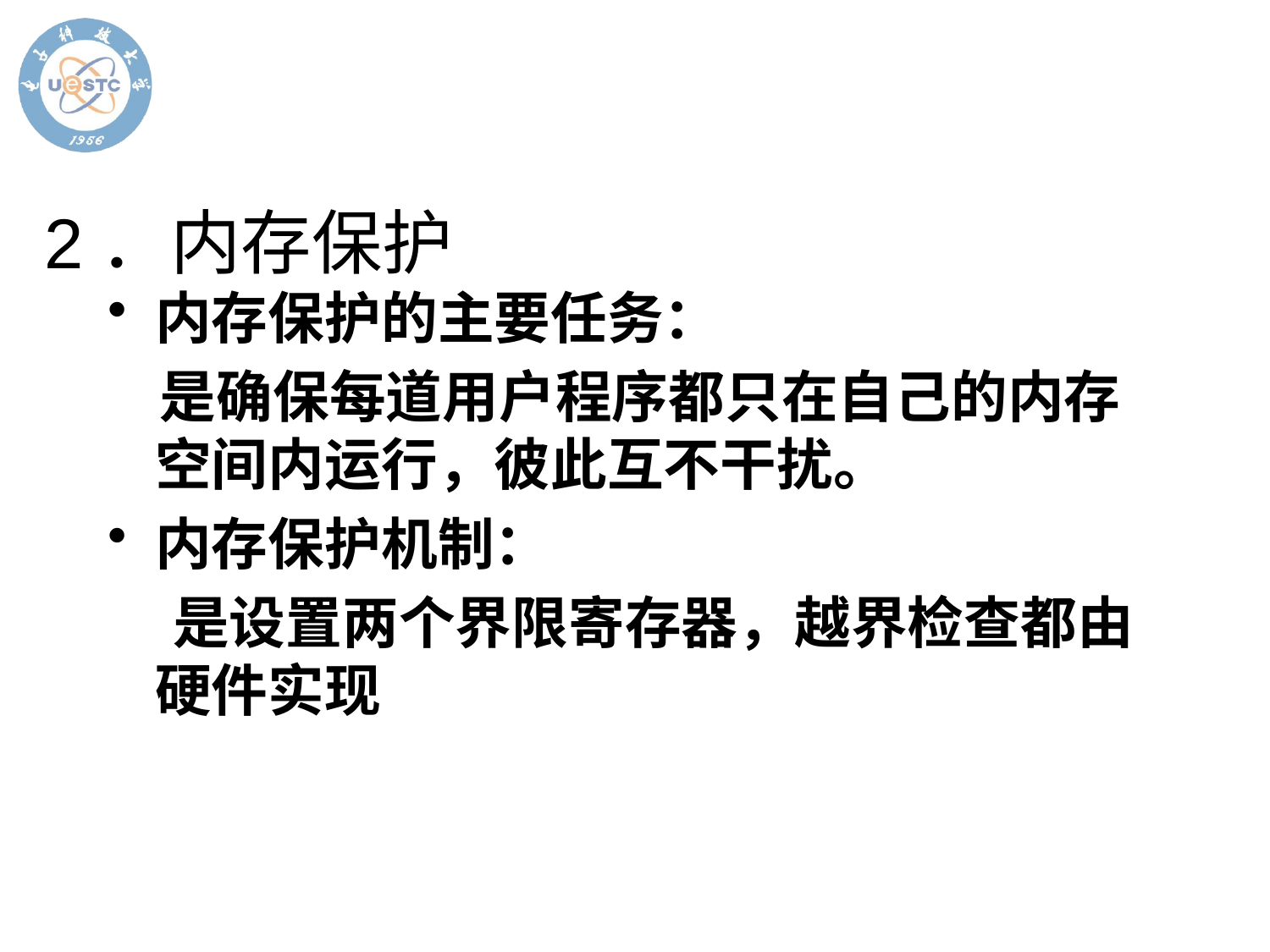

# 2．内存保护
内存保护的主要任务：
   是确保每道用户程序都只在自己的内存空间内运行，彼此互不干扰。
内存保护机制：
    是设置两个界限寄存器，越界检查都由硬件实现